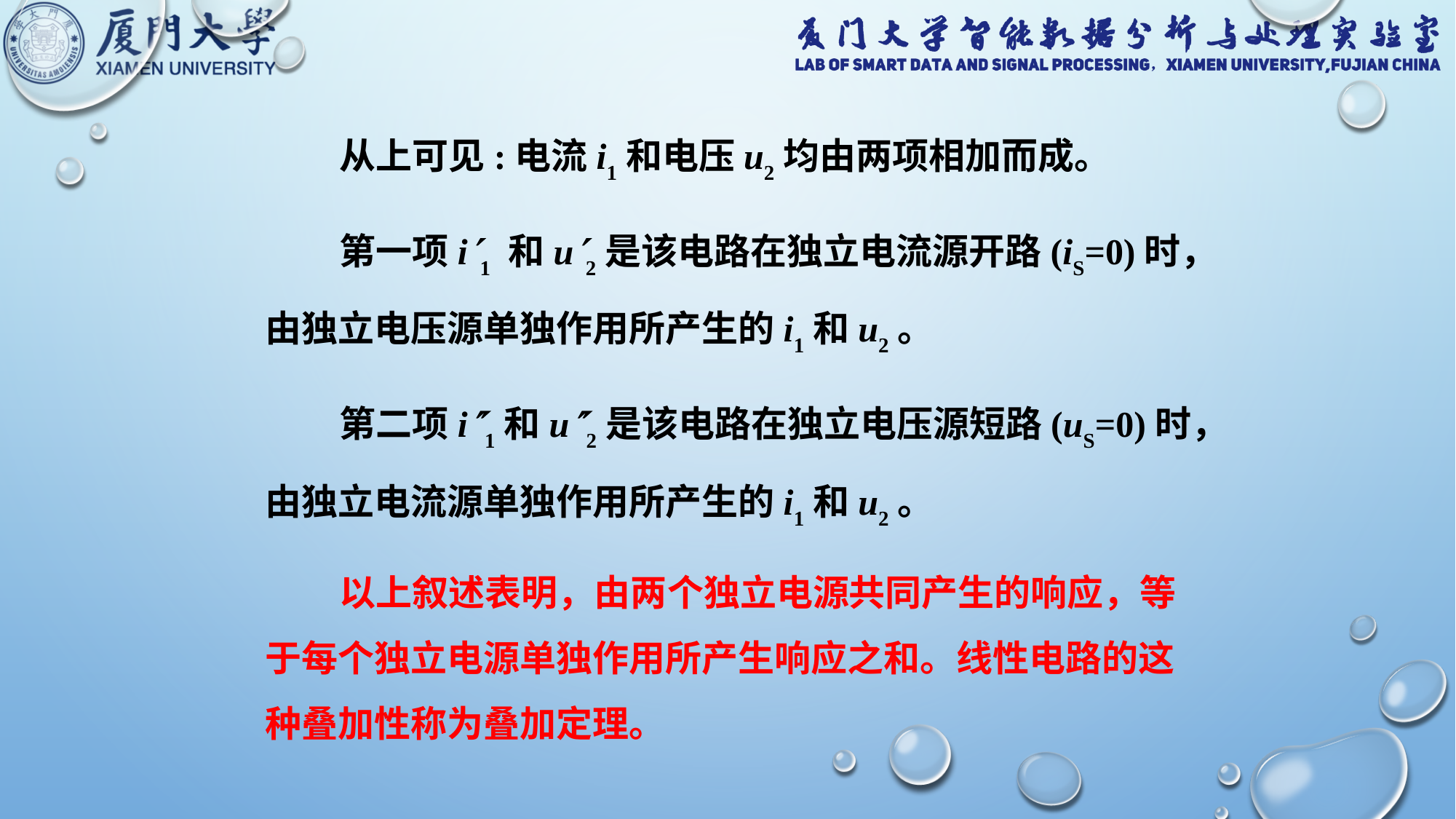

从上可见:电流i1和电压u2均由两项相加而成。
        第一项i′1 和u′2是该电路在独立电流源开路(iS=0)时，由独立电压源单独作用所产生的i1和u2。
        第二项i″1和u″2是该电路在独立电压源短路(uS=0)时，由独立电流源单独作用所产生的i1和u2。
        以上叙述表明，由两个独立电源共同产生的响应，等于每个独立电源单独作用所产生响应之和。线性电路的这种叠加性称为叠加定理。
49